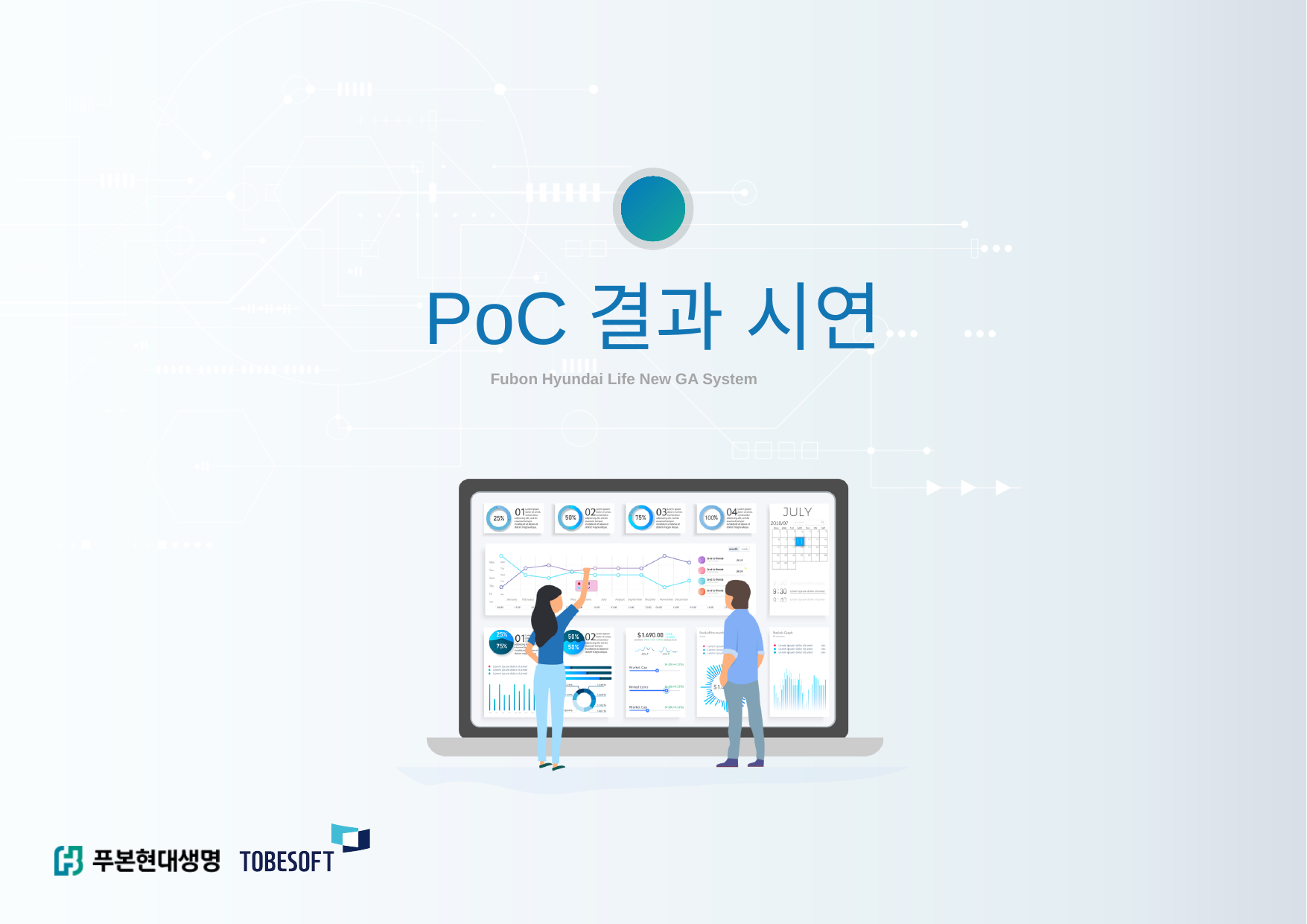

Ⅲ
PoC결과 시연
Fubon Hyundai Life New GA System